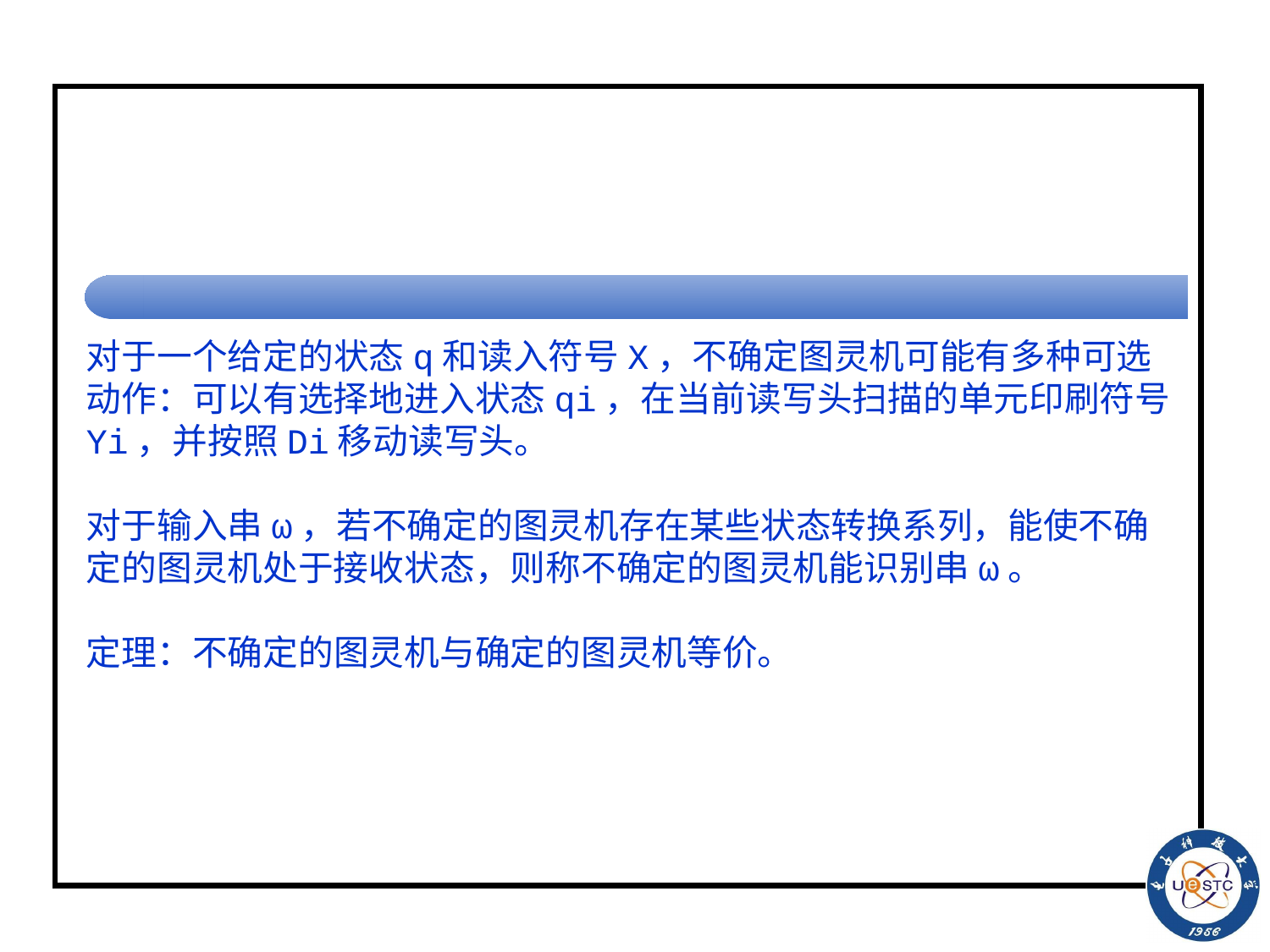

#
对于一个给定的状态q和读入符号X，不确定图灵机可能有多种可选动作：可以有选择地进入状态qi，在当前读写头扫描的单元印刷符号Yi，并按照Di移动读写头。

对于输入串ω，若不确定的图灵机存在某些状态转换系列，能使不确定的图灵机处于接收状态，则称不确定的图灵机能识别串ω。

定理：不确定的图灵机与确定的图灵机等价。